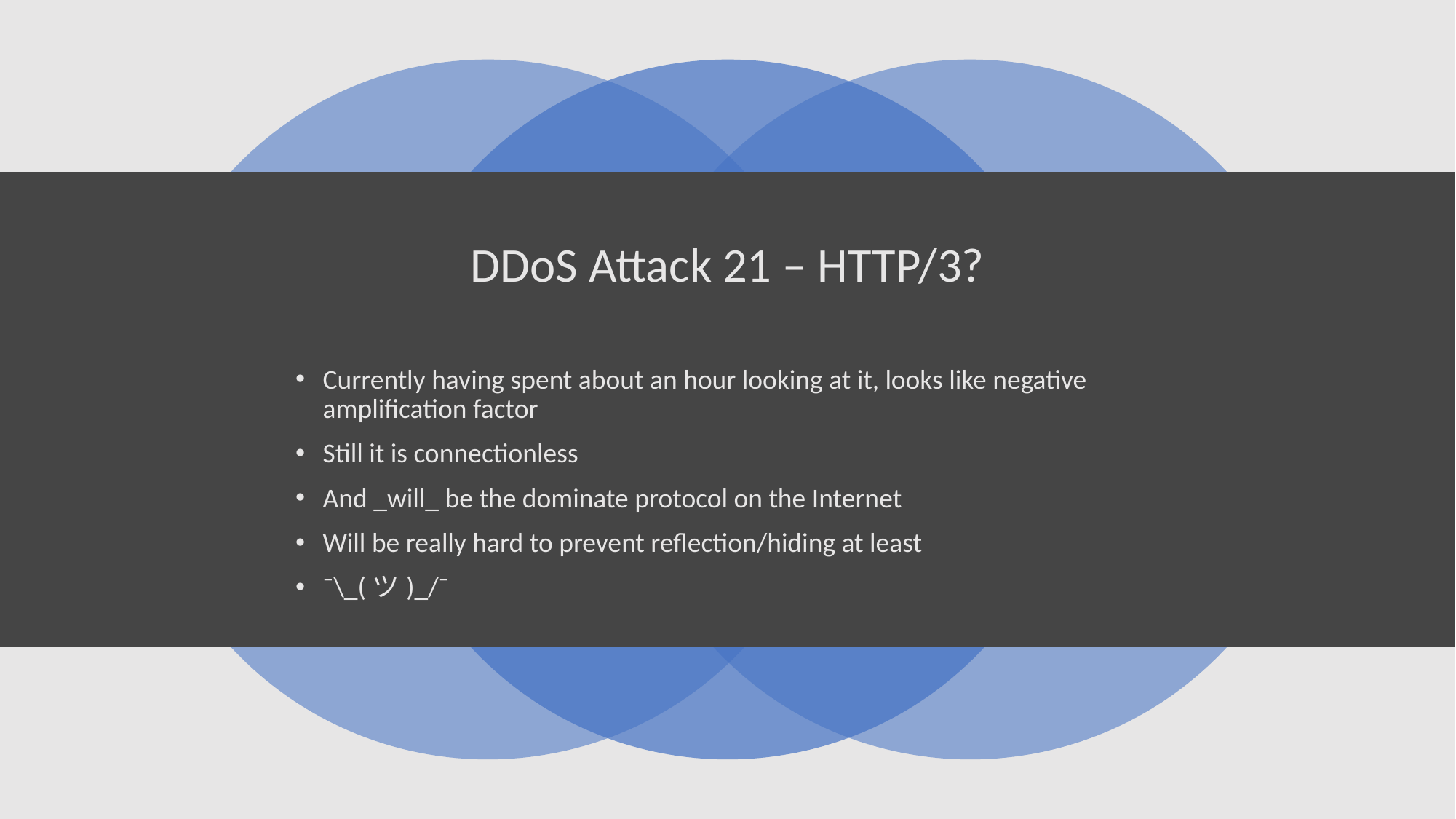

# DDoS Attack 21 – HTTP/3?
Currently having spent about an hour looking at it, looks like negative amplification factor
Still it is connectionless
And _will_ be the dominate protocol on the Internet
Will be really hard to prevent reflection/hiding at least
¯\_(ツ)_/¯